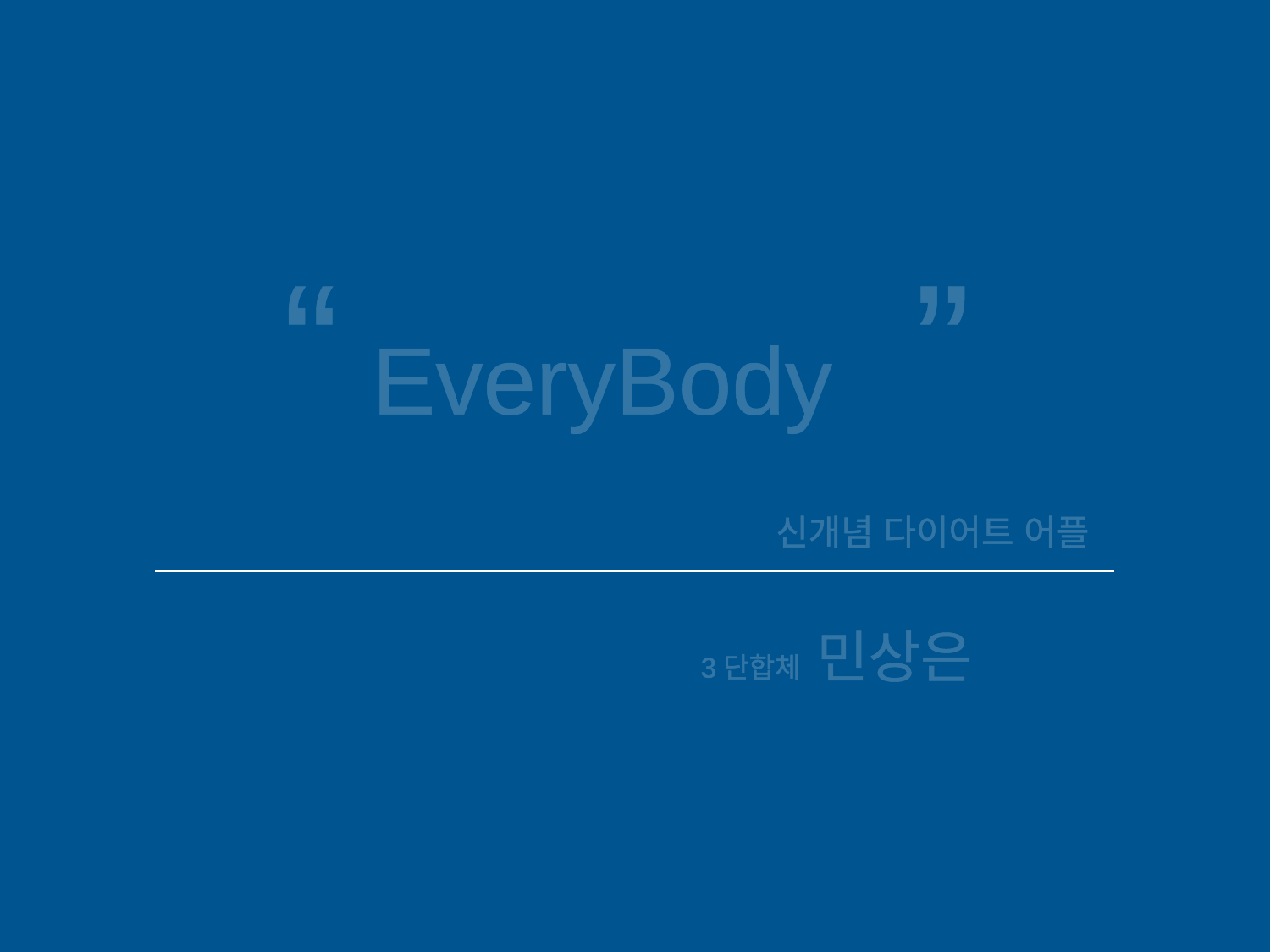

“
”
EveryBody
신개념 다이어트 어플
3단합체 민상은